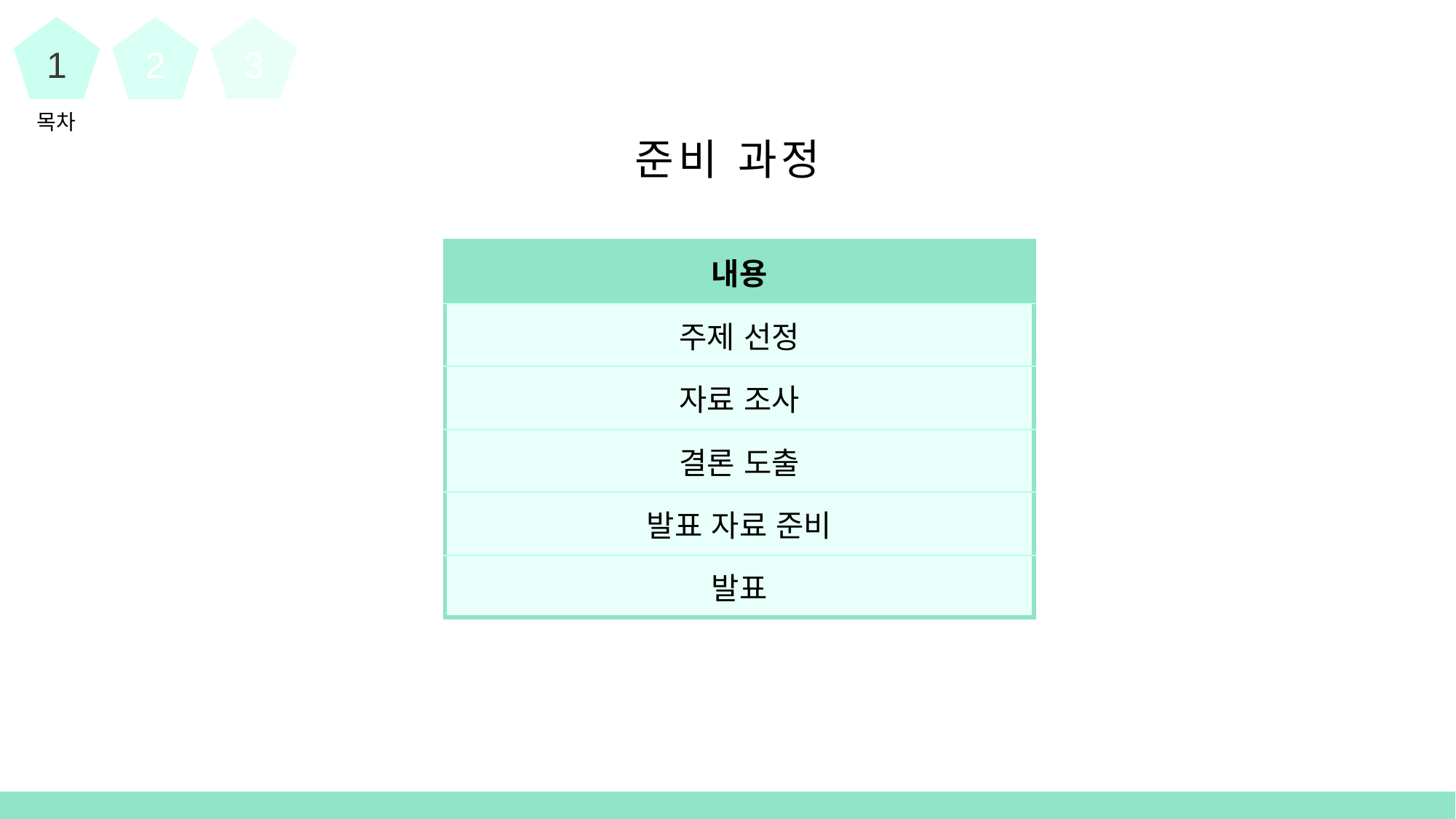

1
2
3
목차
준비 과정
| 내용 |
| --- |
| 주제 선정 |
| 자료 조사 |
| 결론 도출 |
| 발표 자료 준비 |
| 발표 |